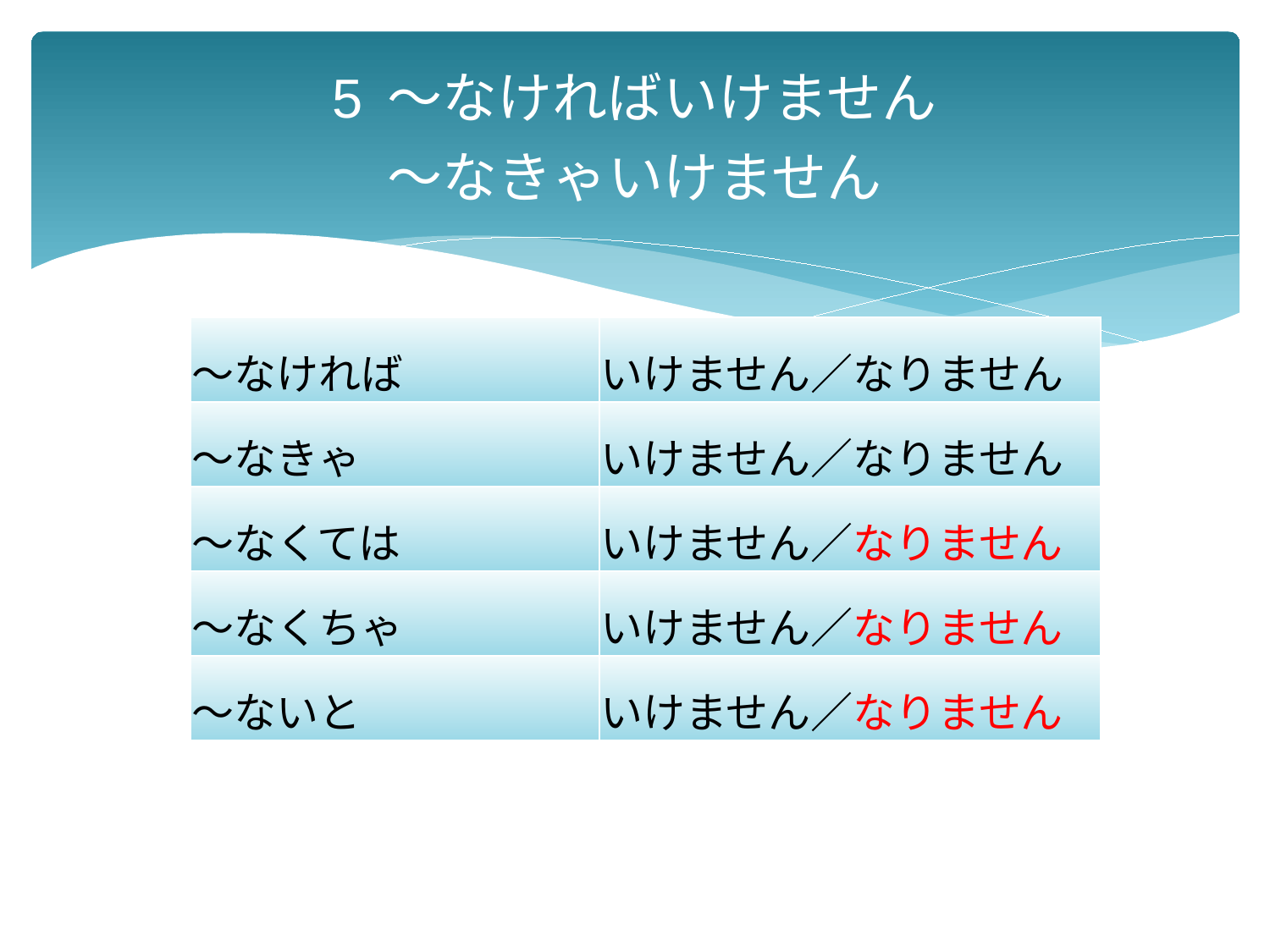

# 5 ～なければいけません ～なきゃいけません
| ～なければ | いけません／なりません |
| --- | --- |
| ～なきゃ | いけません／なりません |
| ～なくては | いけません／なりません |
| ～なくちゃ | いけません／なりません |
| ～ないと | いけません／なりません |